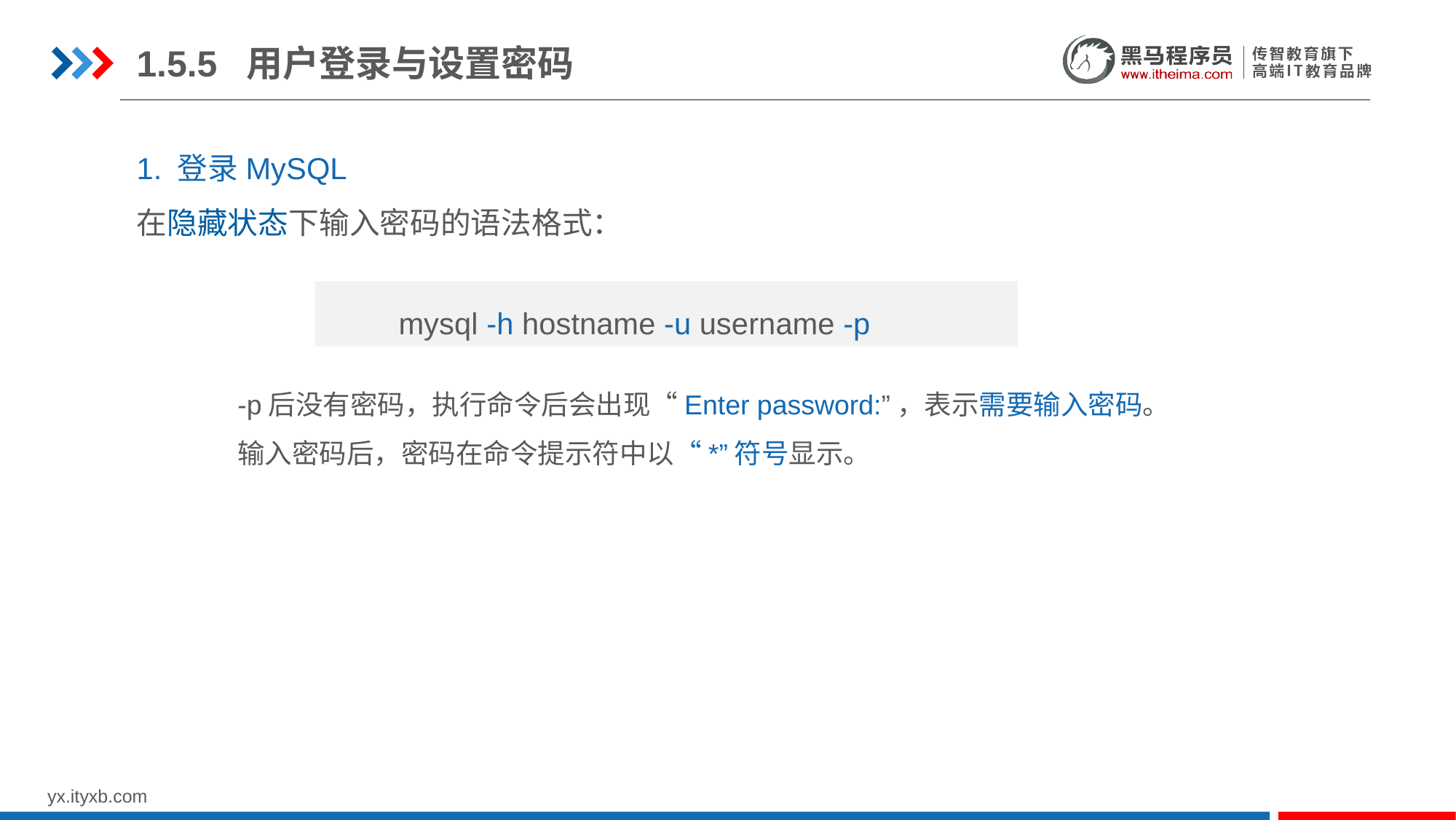

1.5.5  用户登录与设置密码
1. 登录MySQL
在隐藏状态下输入密码的语法格式：
mysql -h hostname -u username -p
-p后没有密码，执行命令后会出现“Enter password:”，表示需要输入密码。
输入密码后，密码在命令提示符中以“*”符号显示。